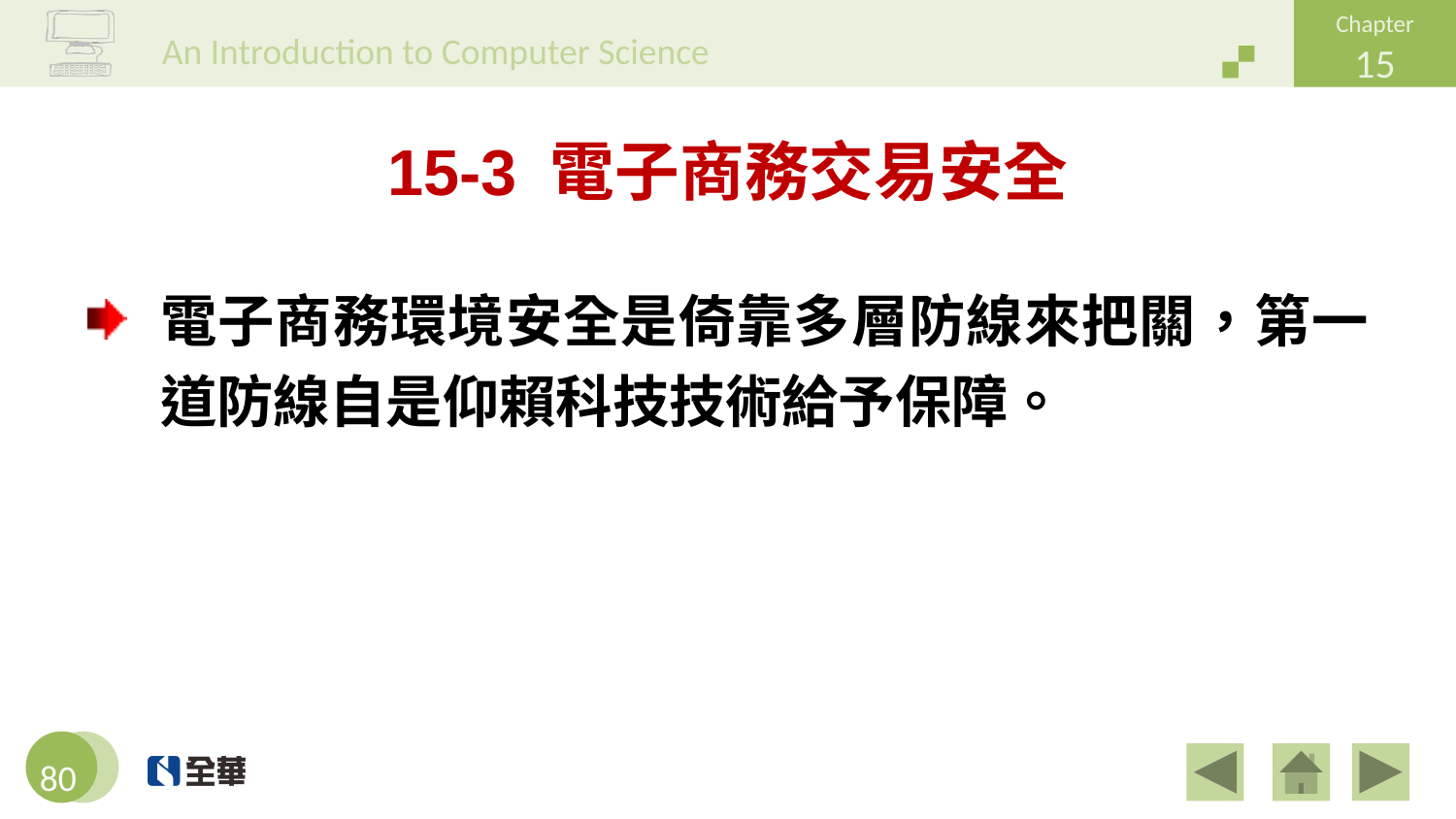

# 15-3 電子商務交易安全
電子商務環境安全是倚靠多層防線來把關，第一道防線自是仰賴科技技術給予保障。